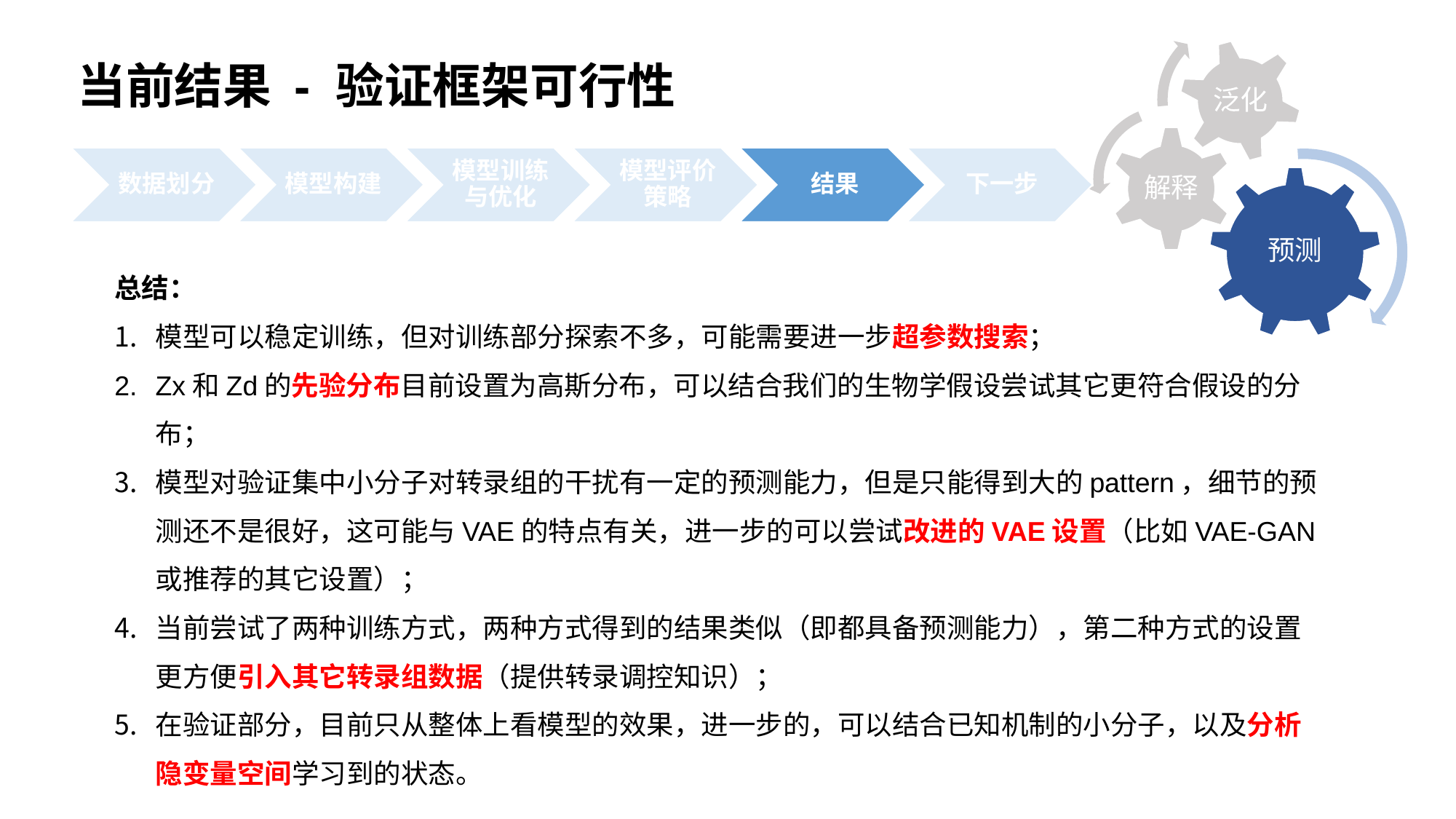

预测
解释
泛化
当前结果 - 验证框架可行性
数据划分
模型构建
模型训练与优化
模型评价策略
结果
下一步
总结：
模型可以稳定训练，但对训练部分探索不多，可能需要进一步超参数搜索；
Zx和Zd的先验分布目前设置为高斯分布，可以结合我们的生物学假设尝试其它更符合假设的分布；
模型对验证集中小分子对转录组的干扰有一定的预测能力，但是只能得到大的pattern，细节的预测还不是很好，这可能与VAE的特点有关，进一步的可以尝试改进的VAE设置（比如VAE-GAN或推荐的其它设置）；
当前尝试了两种训练方式，两种方式得到的结果类似（即都具备预测能力），第二种方式的设置更方便引入其它转录组数据（提供转录调控知识）；
在验证部分，目前只从整体上看模型的效果，进一步的，可以结合已知机制的小分子，以及分析隐变量空间学习到的状态。